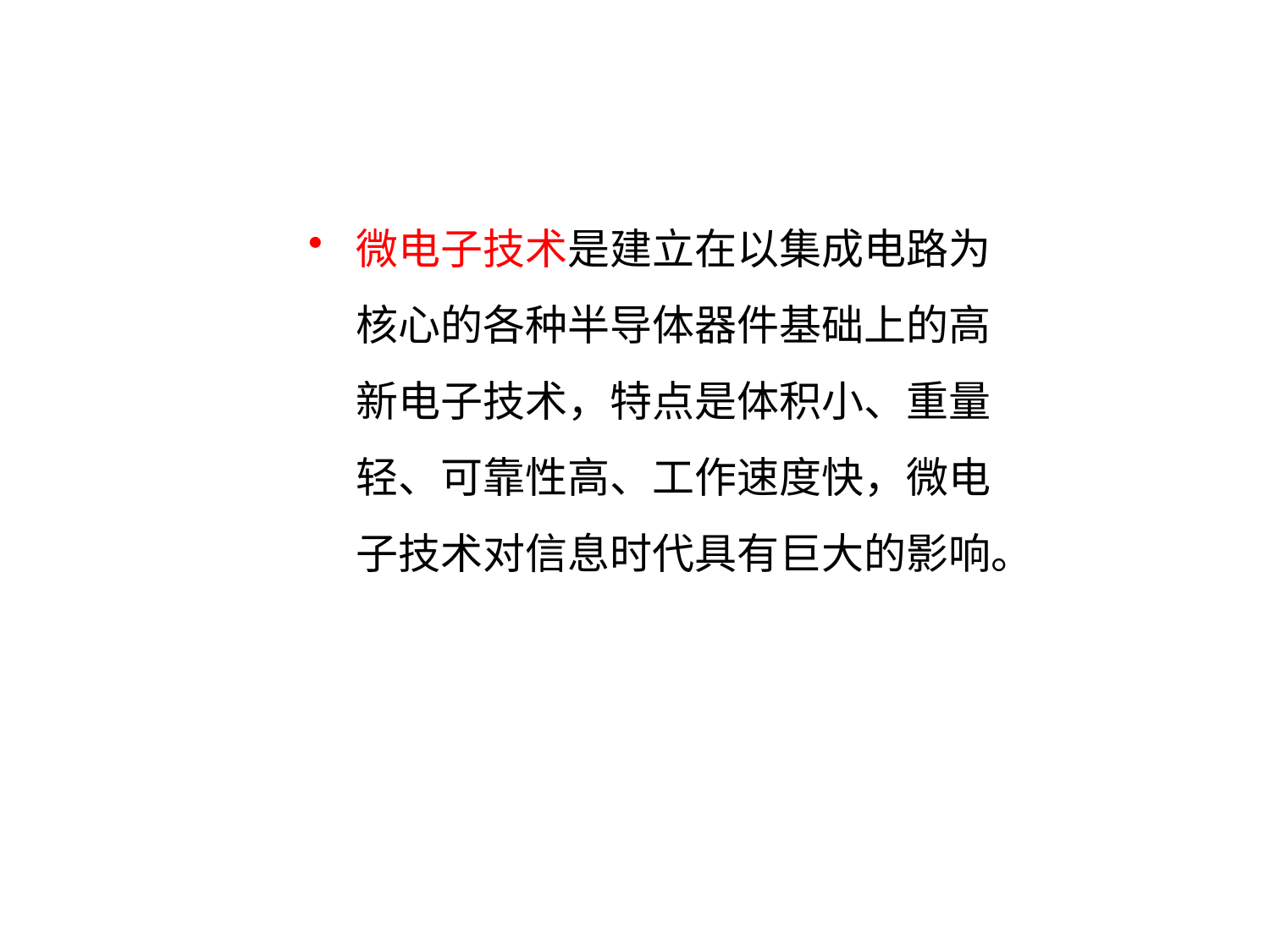

微电子技术是建立在以集成电路为核心的各种半导体器件基础上的高新电子技术，特点是体积小、重量轻、可靠性高、工作速度快，微电子技术对信息时代具有巨大的影响。